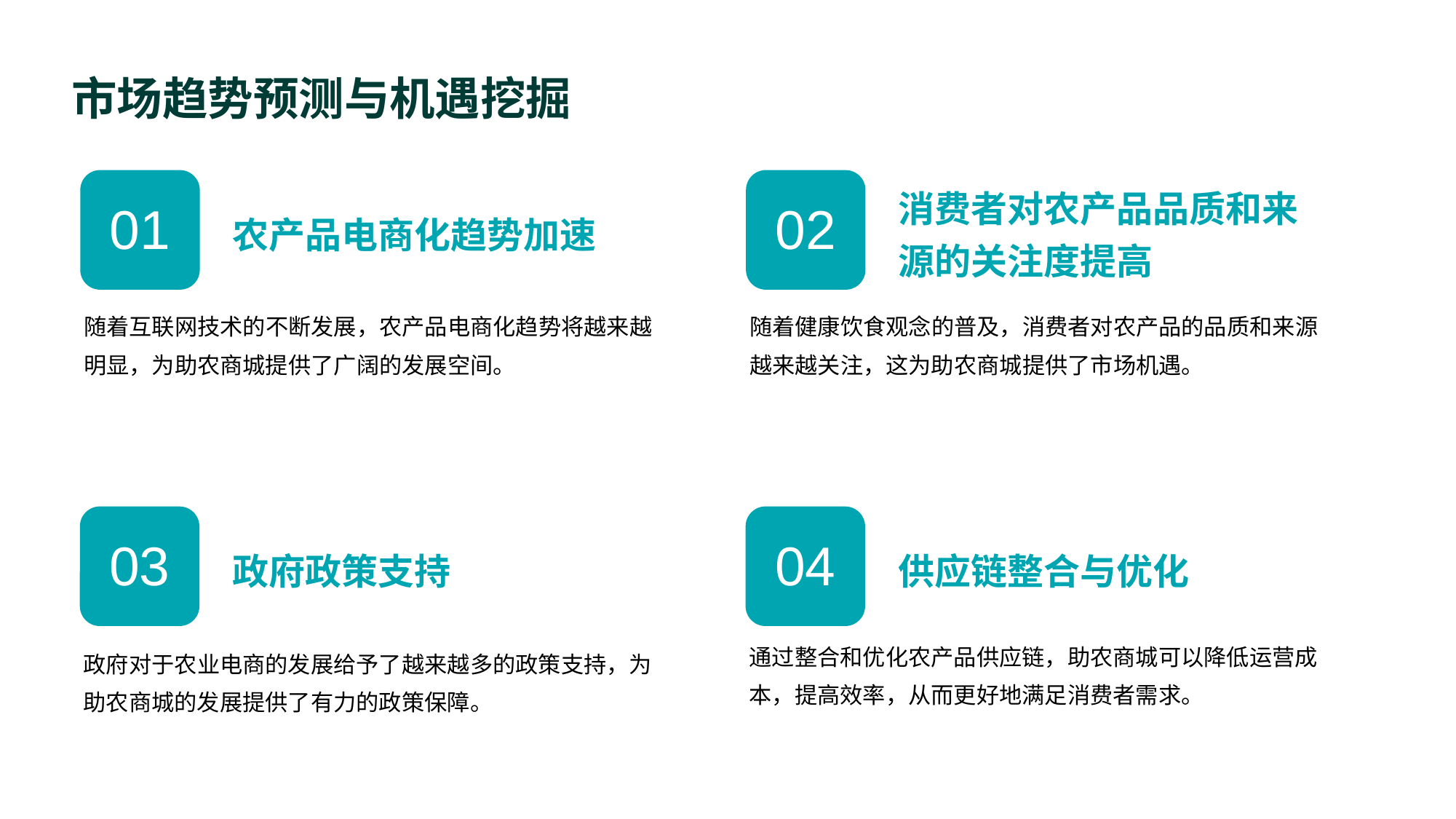

市场趋势预测与机遇挖掘

农产品电商化趋势加速

消费者对农产品品质和来源的关注度提高
01
02
随着互联网技术的不断发展，农产品电商化趋势将越来越明显，为助农商城提供了广阔的发展空间。
随着健康饮食观念的普及，消费者对农产品的品质和来源越来越关注，这为助农商城提供了市场机遇。

政府政策支持

供应链整合与优化
03
04
通过整合和优化农产品供应链，助农商城可以降低运营成本，提高效率，从而更好地满足消费者需求。
政府对于农业电商的发展给予了越来越多的政策支持，为助农商城的发展提供了有力的政策保障。